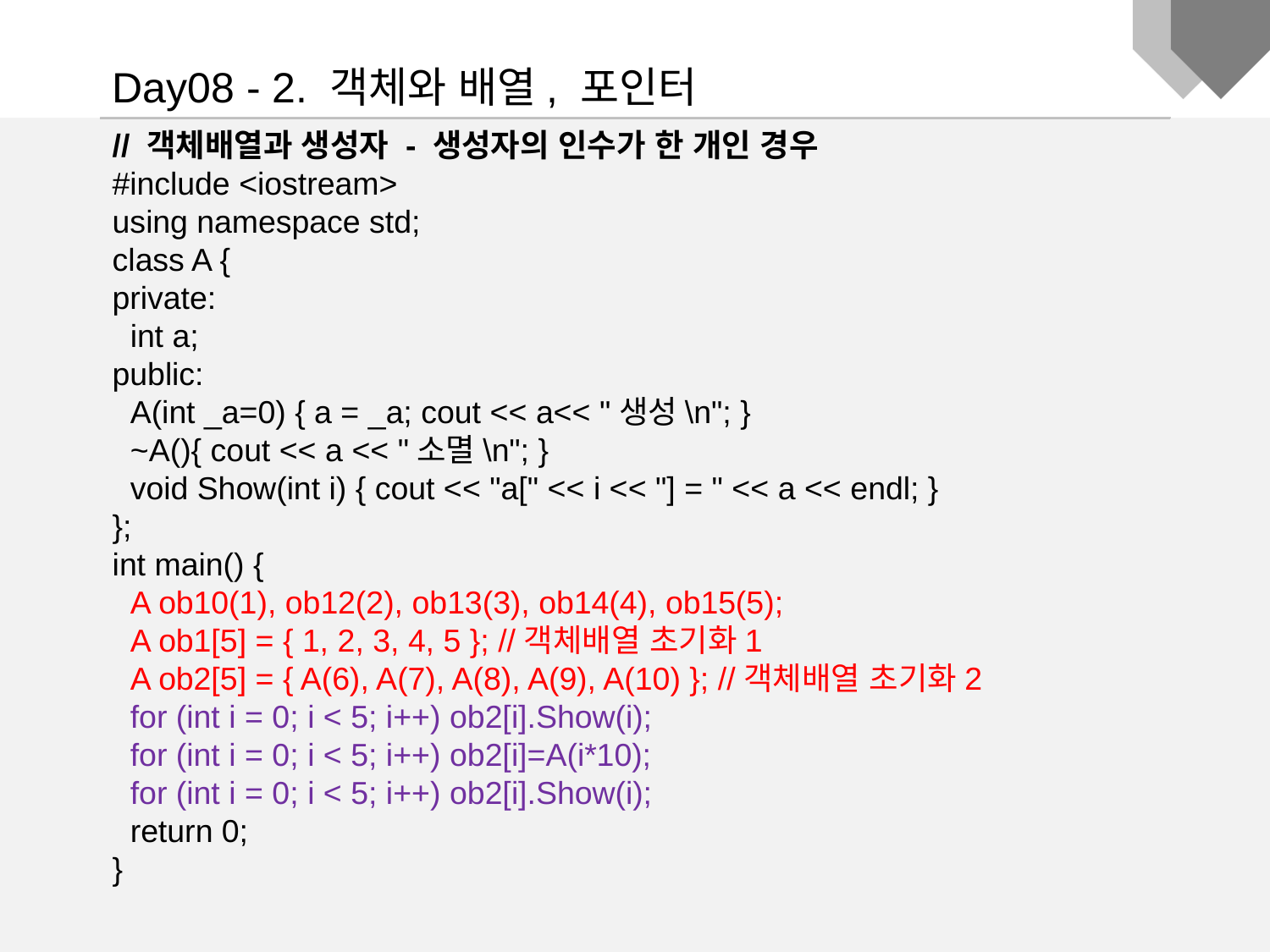

Day08 - 2. 객체와 배열, 포인터
// 객체배열과 생성자 - 생성자의 인수가 한 개인 경우
#include <iostream>
using namespace std;
class A {
private:
  int a;
public:
  A(int _a=0) { a = _a; cout << a<< "생성\n"; }
  ~A(){ cout << a << "소멸\n"; }
  void Show(int i) { cout << "a[" << i << "] = " << a << endl; }
};
int main() {
  A ob10(1), ob12(2), ob13(3), ob14(4), ob15(5);
  A ob1[5] = { 1, 2, 3, 4, 5 }; //객체배열 초기화1
  A ob2[5] = { A(6), A(7), A(8), A(9), A(10) }; //객체배열 초기화2
  for (int i = 0; i < 5; i++) ob2[i].Show(i);
  for (int i = 0; i < 5; i++) ob2[i]=A(i*10);
  for (int i = 0; i < 5; i++) ob2[i].Show(i);
  return 0;
}